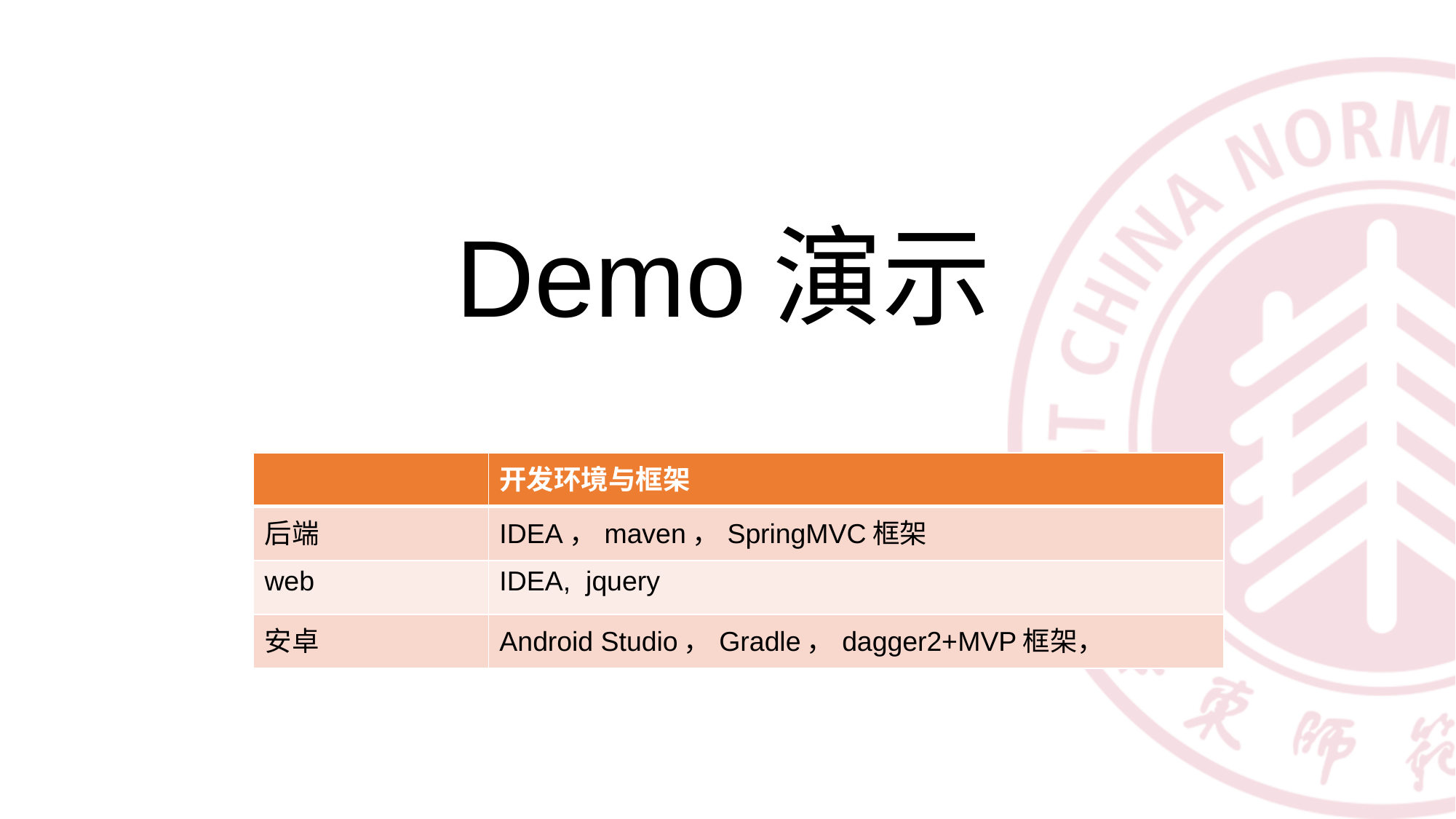

# Demo演示
|  | 开发环境与框架 |
| --- | --- |
| 后端 | IDEA，maven，SpringMVC框架 |
| web | IDEA, jquery |
| 安卓 | Android Studio，Gradle，dagger2+MVP框架， |